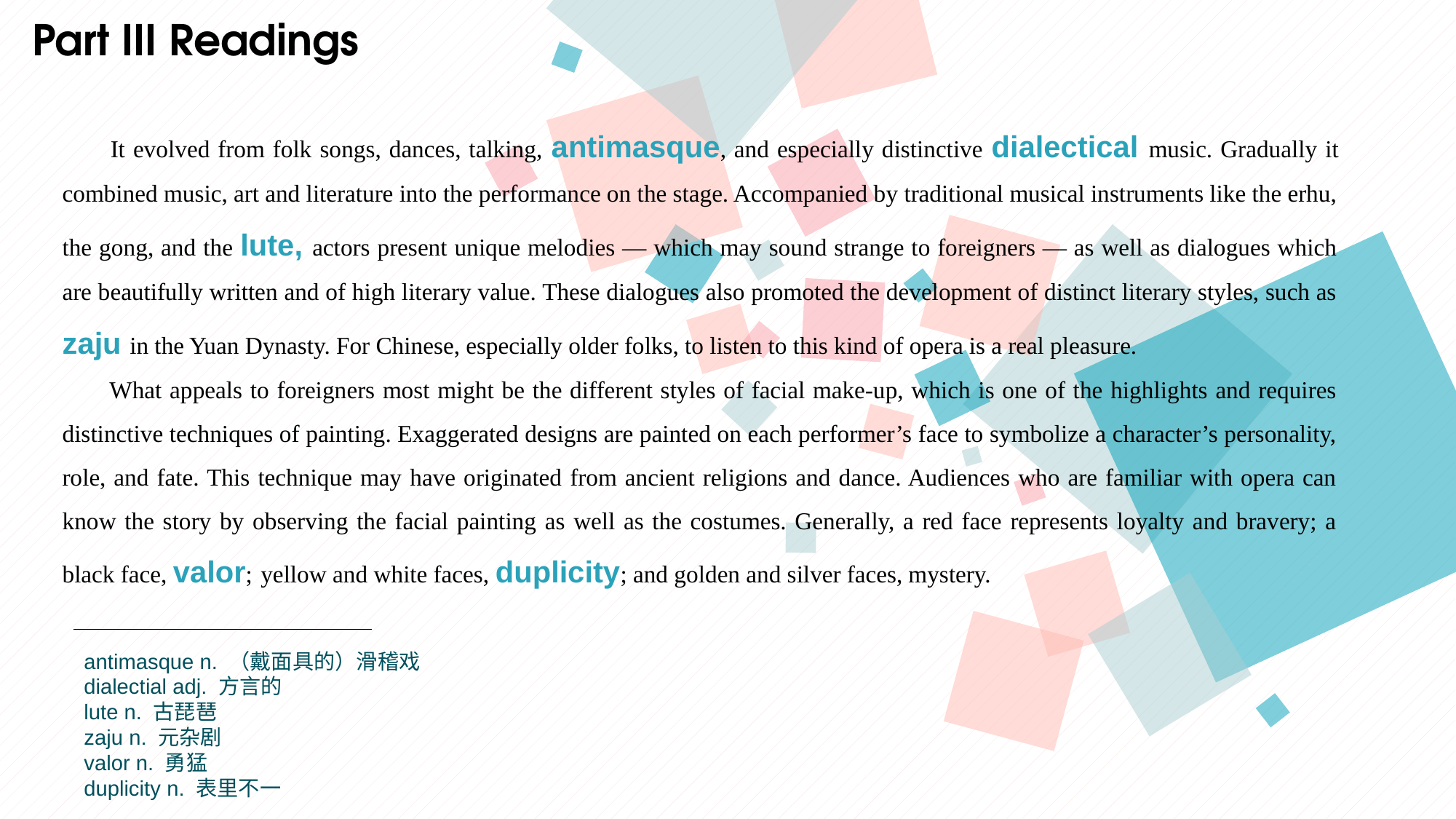

Part III Readings
      It evolved from folk songs, dances, talking, antimasque, and especially distinctive dialectical music. Gradually it combined music, art and literature into the performance on the stage. Accompanied by traditional musical instruments like the erhu, the gong, and the lute, actors present unique melodies — which may sound strange to foreigners — as well as dialogues which are beautifully written and of high literary value. These dialogues also promoted the development of distinct literary styles, such as zaju in the Yuan Dynasty. For Chinese, especially older folks, to listen to this kind of opera is a real pleasure.
      What appeals to foreigners most might be the different styles of facial make-up, which is one of the highlights and requires distinctive techniques of painting. Exaggerated designs are painted on each performer’s face to symbolize a character’s personality, role, and fate. This technique may have originated from ancient religions and dance. Audiences who are familiar with opera can know the story by observing the facial painting as well as the costumes. Generally, a red face represents loyalty and bravery; a black face, valor; yellow and white faces, duplicity; and golden and silver faces, mystery.
antimasque n. （戴面具的）滑稽戏
dialectial adj. 方言的
lute n. 古琵琶
zaju n. 元杂剧
valor n. 勇猛
duplicity n. 表里不一